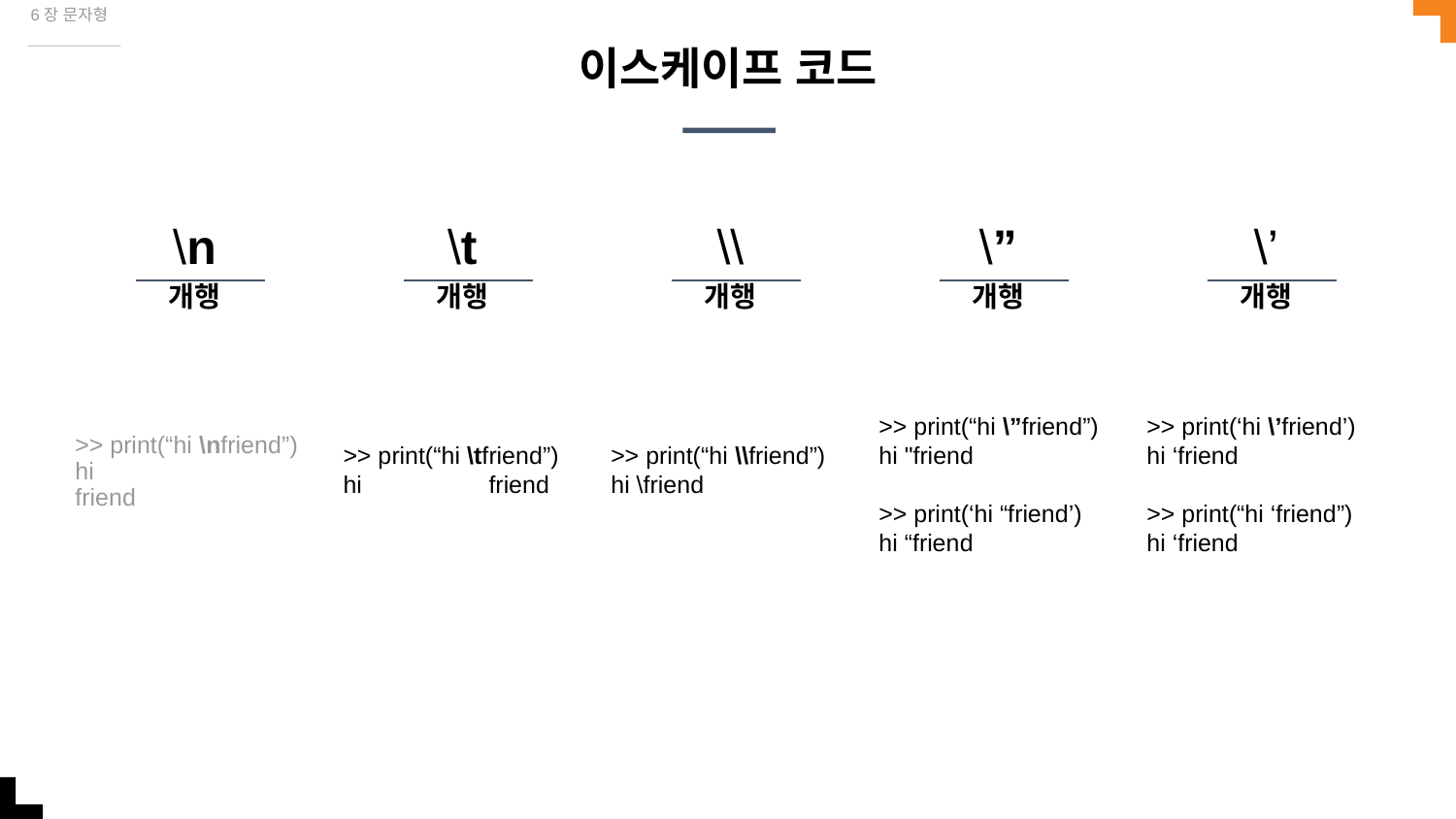

6장 문자형
# 이스케이프 코드
\n
개행
\t
개행
\\
개행
\”
개행
\’
개행
>> print(“hi \nfriend”)
hi
friend

>> print(“hi \tfriend”)
hi 	friend

>> print(“hi \\friend”)
hi \friend

>> print(“hi \”friend”)
hi "friend
>> print(‘hi “friend’)
hi “friend

>> print(‘hi \’friend’)
hi ‘friend
>> print(“hi ‘friend”)
hi ‘friend